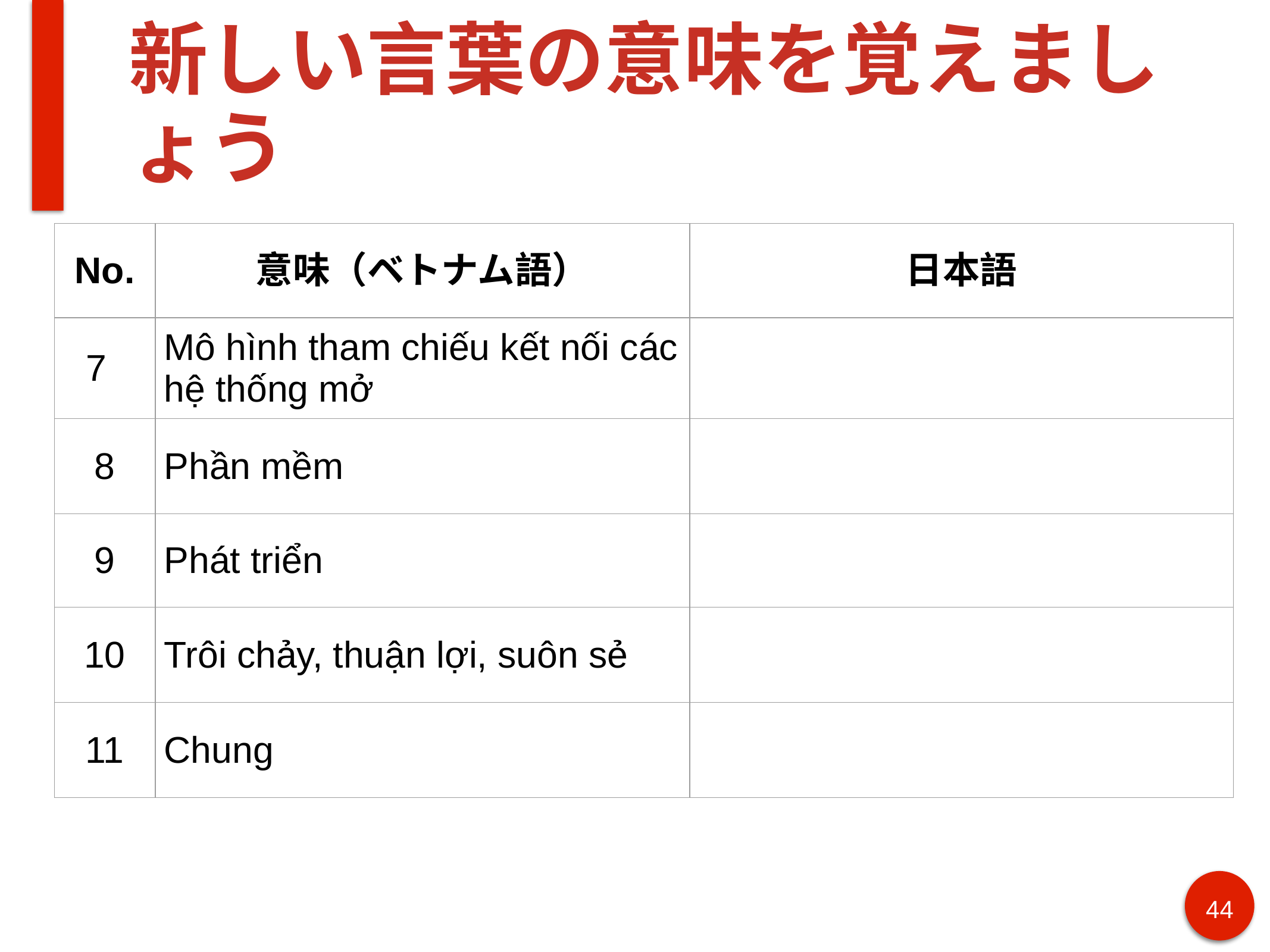

# 新しい言葉の意味を覚えましょう
| No. | 意味（ベトナム語） | 日本語 |
| --- | --- | --- |
| 7 | Mô hình tham chiếu kết nối các hệ thống mở |  |
| 8 | Phần mềm |  |
| 9 | Phát triển |  |
| 10 | Trôi chảy, thuận lợi, suôn sẻ |  |
| 11 | Chung |  |
44